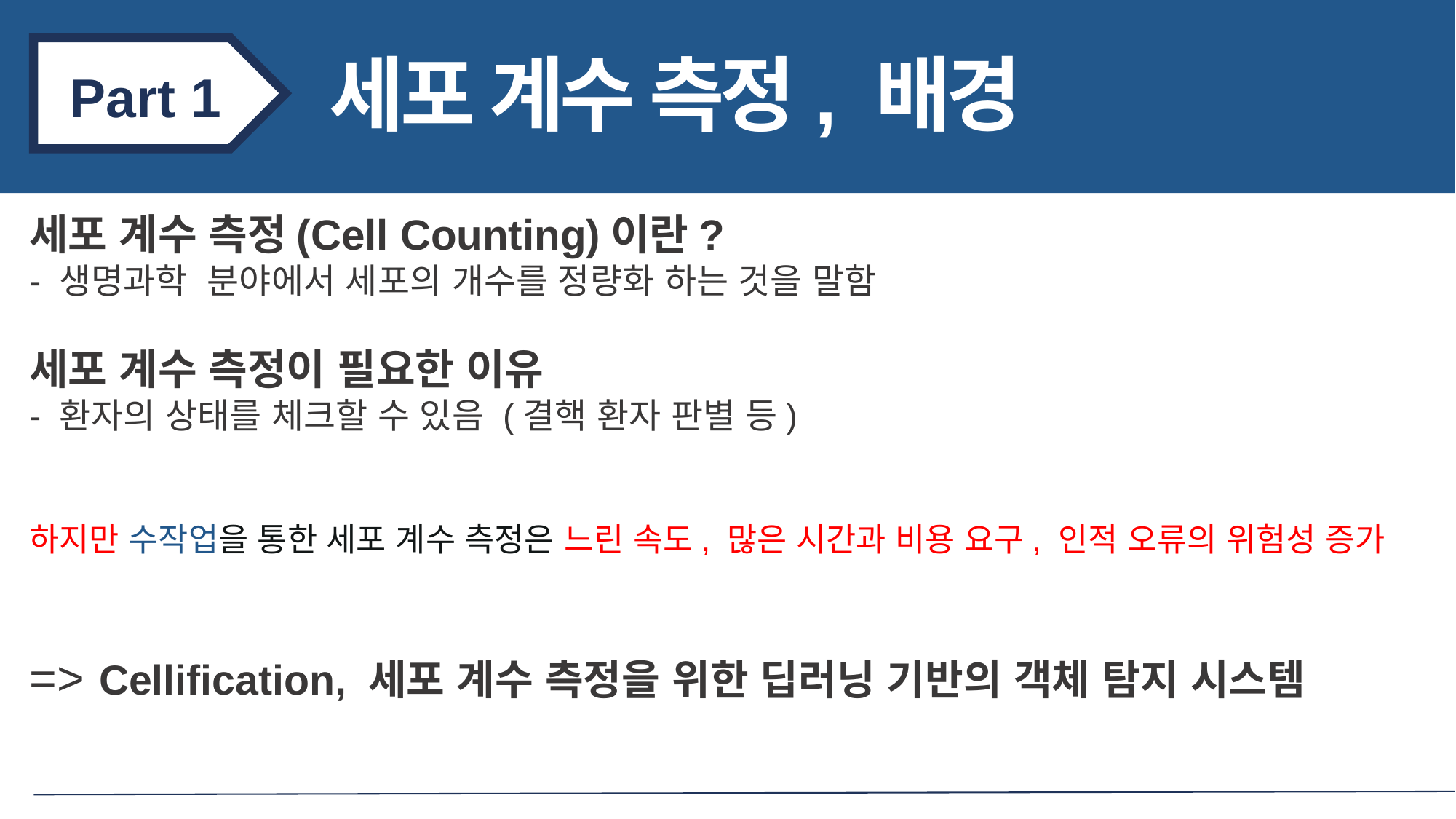

Part 1
세포 계수 측정, 배경
세포 계수 측정(Cell Counting)이란?
- 생명과학  분야에서 세포의 개수를 정량화 하는 것을 말함

세포 계수 측정이 필요한 이유
- 환자의 상태를 체크할 수 있음 (결핵 환자 판별 등)

하지만 수작업을 통한 세포 계수 측정은 느린 속도, 많은 시간과 비용 요구, 인적 오류의 위험성 증가

=> Cellification, 세포 계수 측정을 위한 딥러닝 기반의 객체 탐지 시스템